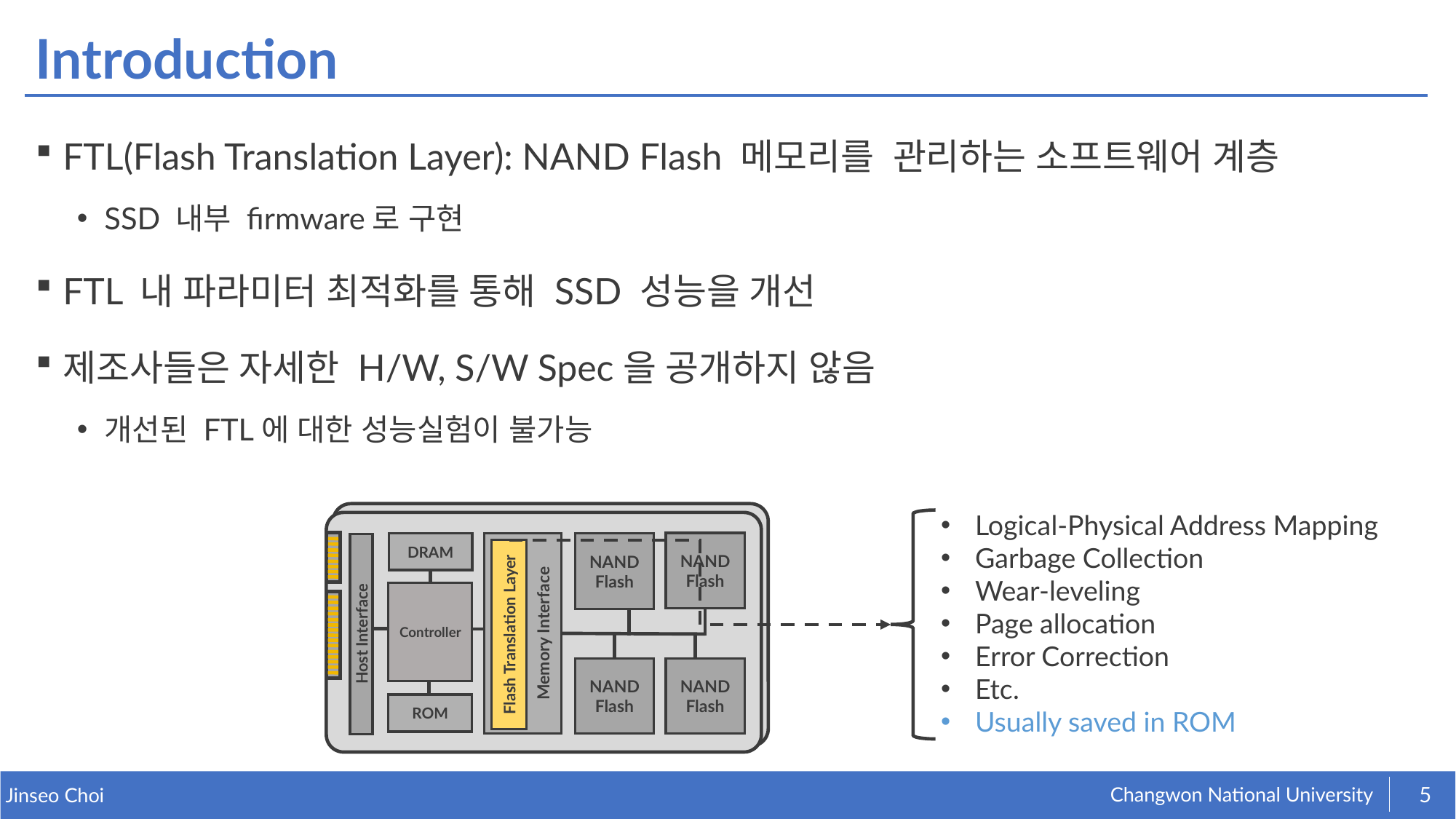

# Introduction
FTL(Flash Translation Layer): NAND Flash 메모리를  관리하는 소프트웨어 계층
SSD 내부 firmware로 구현
FTL 내 파라미터 최적화를 통해 SSD 성능을 개선
제조사들은 자세한 H/W, S/W Spec을 공개하지 않음
개선된 FTL에 대한 성능실험이 불가능
Logical-Physical Address Mapping
Garbage Collection
Wear-leveling
Page allocation
Error Correction
Etc.
Usually saved in ROM

DRAM
NAND Flash
NAND Flash
Controller

Memory Interface
Flash Translation Layer
Host Interface
NAND Flash
NAND Flash
ROM
5